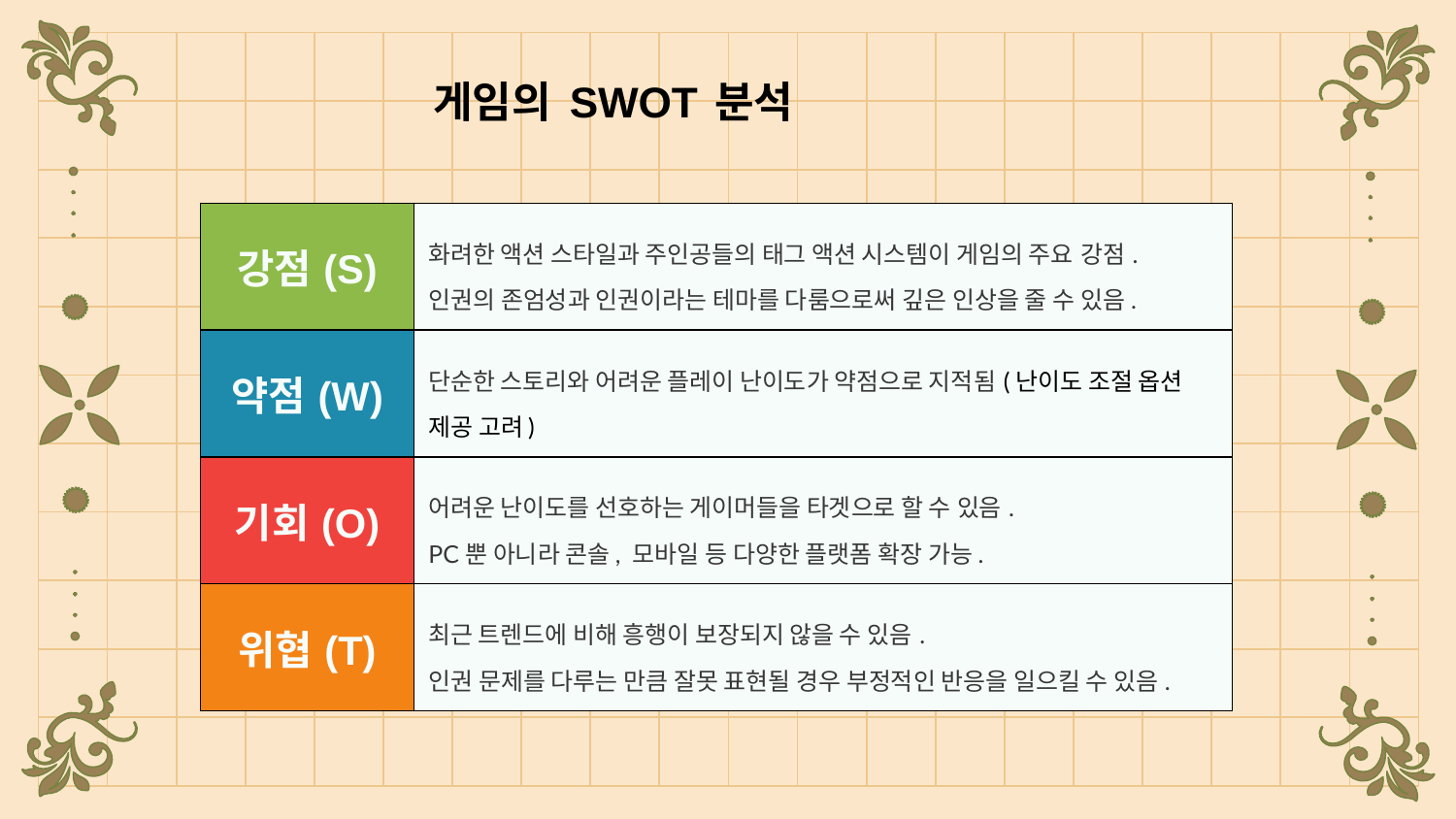

게임의 SWOT 분석
| 강점(S) | 화려한 액션 스타일과 주인공들의 태그 액션 시스템이 게임의 주요 강점. 인권의 존엄성과 인권이라는 테마를 다룸으로써 깊은 인상을 줄 수 있음. |
| --- | --- |
| 약점(W) | 단순한 스토리와 어려운 플레이 난이도가 약점으로 지적됨(난이도 조절 옵션 제공 고려) |
| 기회(O) | 어려운 난이도를 선호하는 게이머들을 타겟으로 할 수 있음. PC뿐 아니라 콘솔, 모바일 등 다양한 플랫폼 확장 가능. |
| 위협(T) | 최근 트렌드에 비해 흥행이 보장되지 않을 수 있음. 인권 문제를 다루는 만큼 잘못 표현될 경우 부정적인 반응을 일으킬 수 있음. |